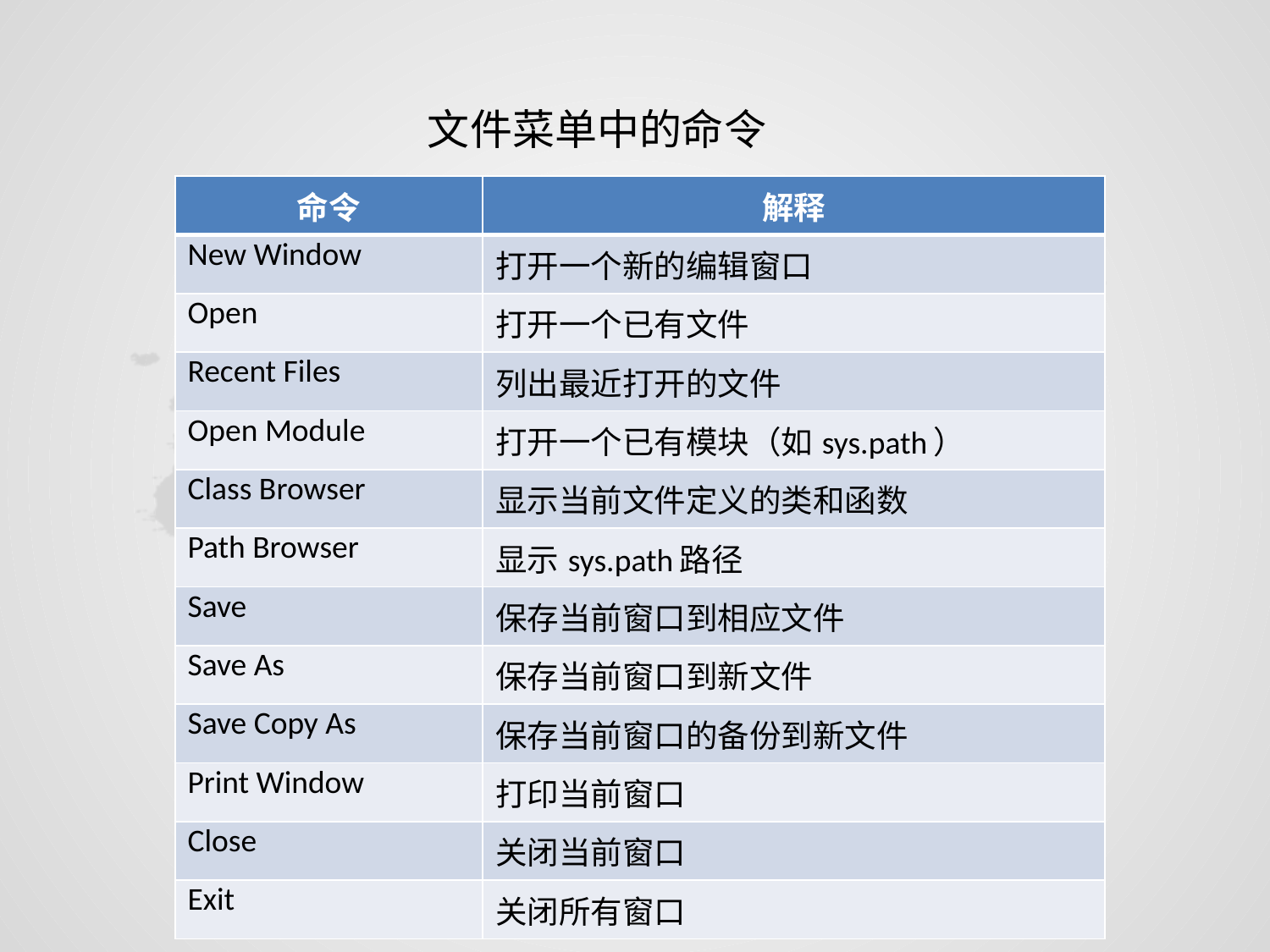

文件菜单中的命令
| 命令 | 解释 |
| --- | --- |
| New Window | 打开一个新的编辑窗口 |
| Open | 打开一个已有文件 |
| Recent Files | 列出最近打开的文件 |
| Open Module | 打开一个已有模块（如sys.path） |
| Class Browser | 显示当前文件定义的类和函数 |
| Path Browser | 显示sys.path路径 |
| Save | 保存当前窗口到相应文件 |
| Save As | 保存当前窗口到新文件 |
| Save Copy As | 保存当前窗口的备份到新文件 |
| Print Window | 打印当前窗口 |
| Close | 关闭当前窗口 |
| Exit | 关闭所有窗口 |